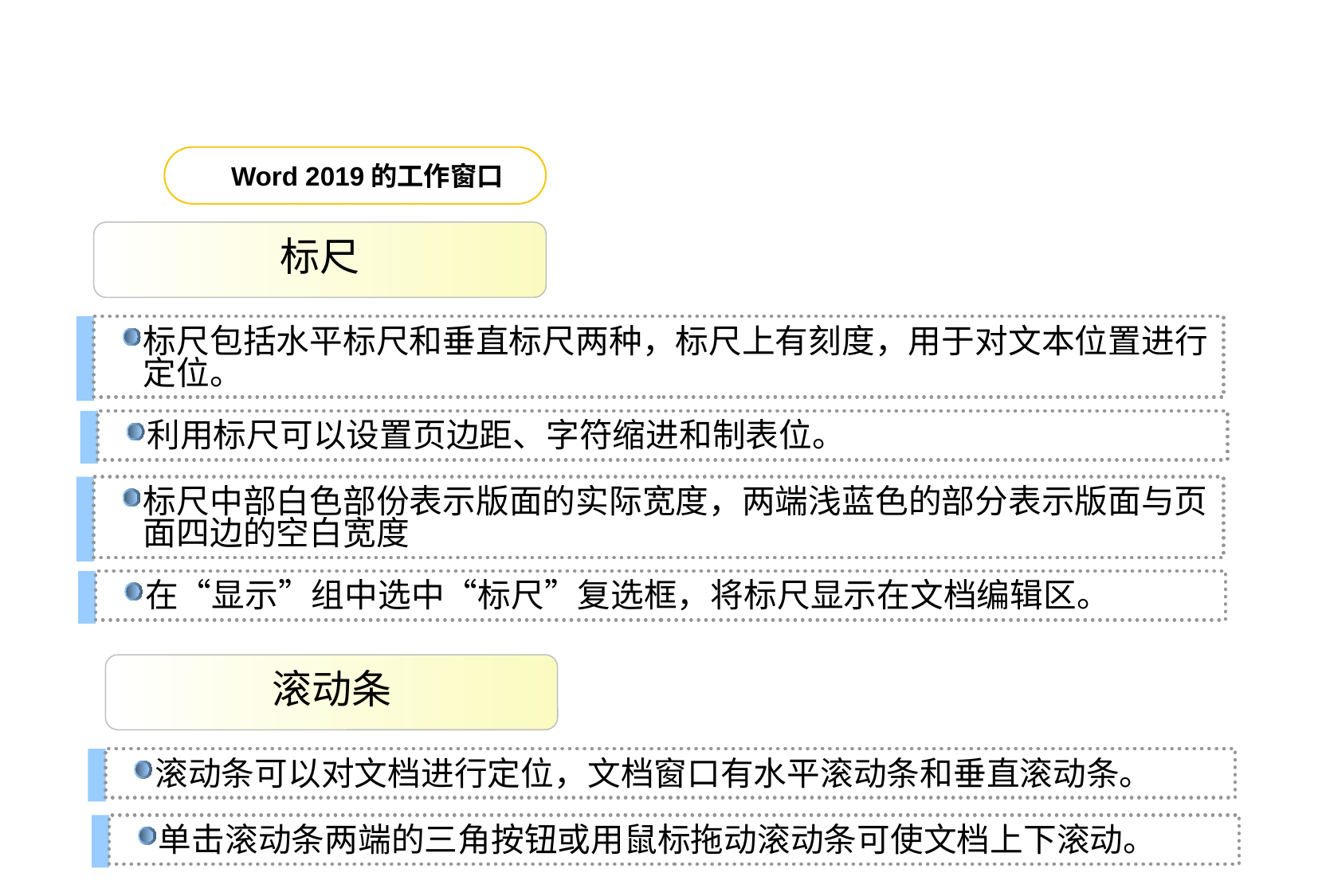

Word 2010的概述
  1
Word 2019的工作窗口

标尺

标尺包括水平标尺和垂直标尺两种，标尺上有刻度，用于对文本位置进行定位。

利用标尺可以设置页边距、字符缩进和制表位。

标尺中部白色部份表示版面的实际宽度，两端浅蓝色的部分表示版面与页面四边的空白宽度

在“显示”组中选中“标尺”复选框，将标尺显示在文档编辑区。

滚动条

滚动条可以对文档进行定位，文档窗口有水平滚动条和垂直滚动条。

单击滚动条两端的三角按钮或用鼠标拖动滚动条可使文档上下滚动。